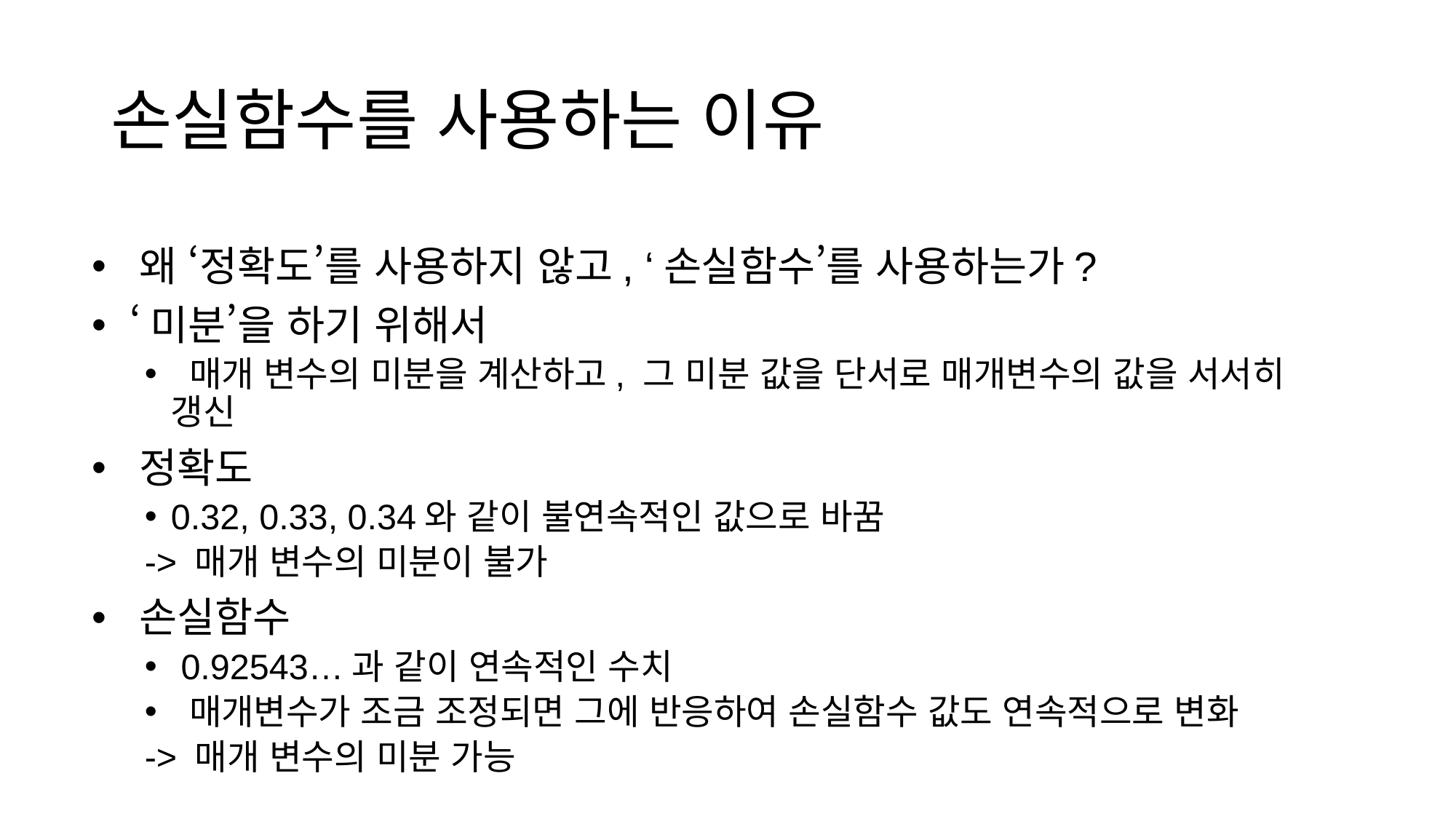

# 손실함수를 사용하는 이유
 왜 ‘정확도’를 사용하지 않고, ‘손실함수’를 사용하는가?
 ‘미분’을 하기 위해서
 매개 변수의 미분을 계산하고, 그 미분 값을 단서로 매개변수의 값을 서서히 갱신
 정확도
0.32, 0.33, 0.34와 같이 불연속적인 값으로 바꿈
-> 매개 변수의 미분이 불가
 손실함수
 0.92543…과 같이 연속적인 수치
 매개변수가 조금 조정되면 그에 반응하여 손실함수 값도 연속적으로 변화
-> 매개 변수의 미분 가능